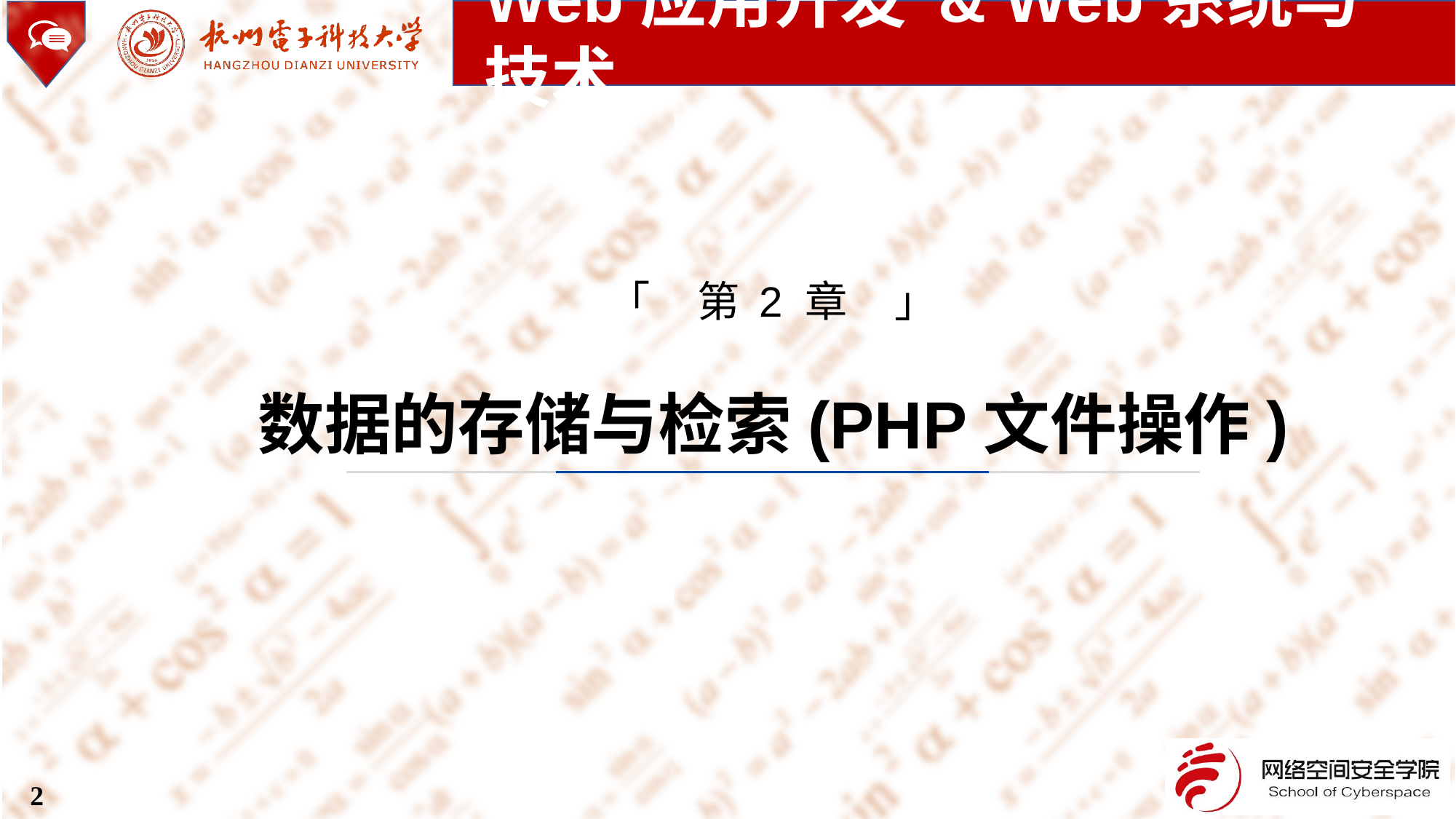

Web应用开发 & Web系统与技术

「     第 2 章     」
数据的存储与检索(PHP文件操作)
2